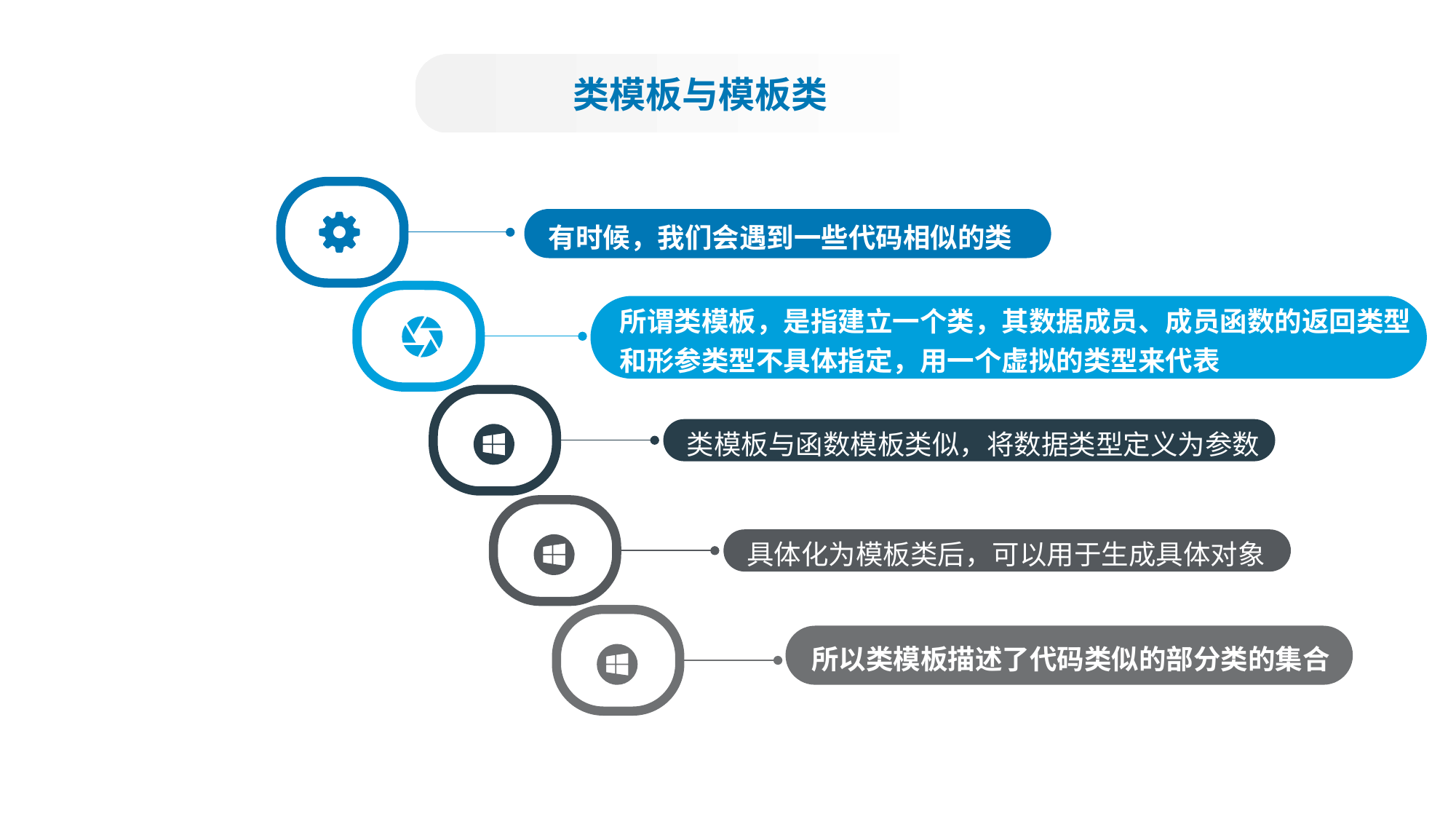

类模板与模板类

有时候，我们会遇到一些代码相似的类

所谓类模板，是指建立一个类，其数据成员、成员函数的返回类型
和形参类型不具体指定，用一个虚拟的类型来代表

类模板与函数模板类似，将数据类型定义为参数

具体化为模板类后，可以用于生成具体对象

所以类模板描述了代码类似的部分类的集合